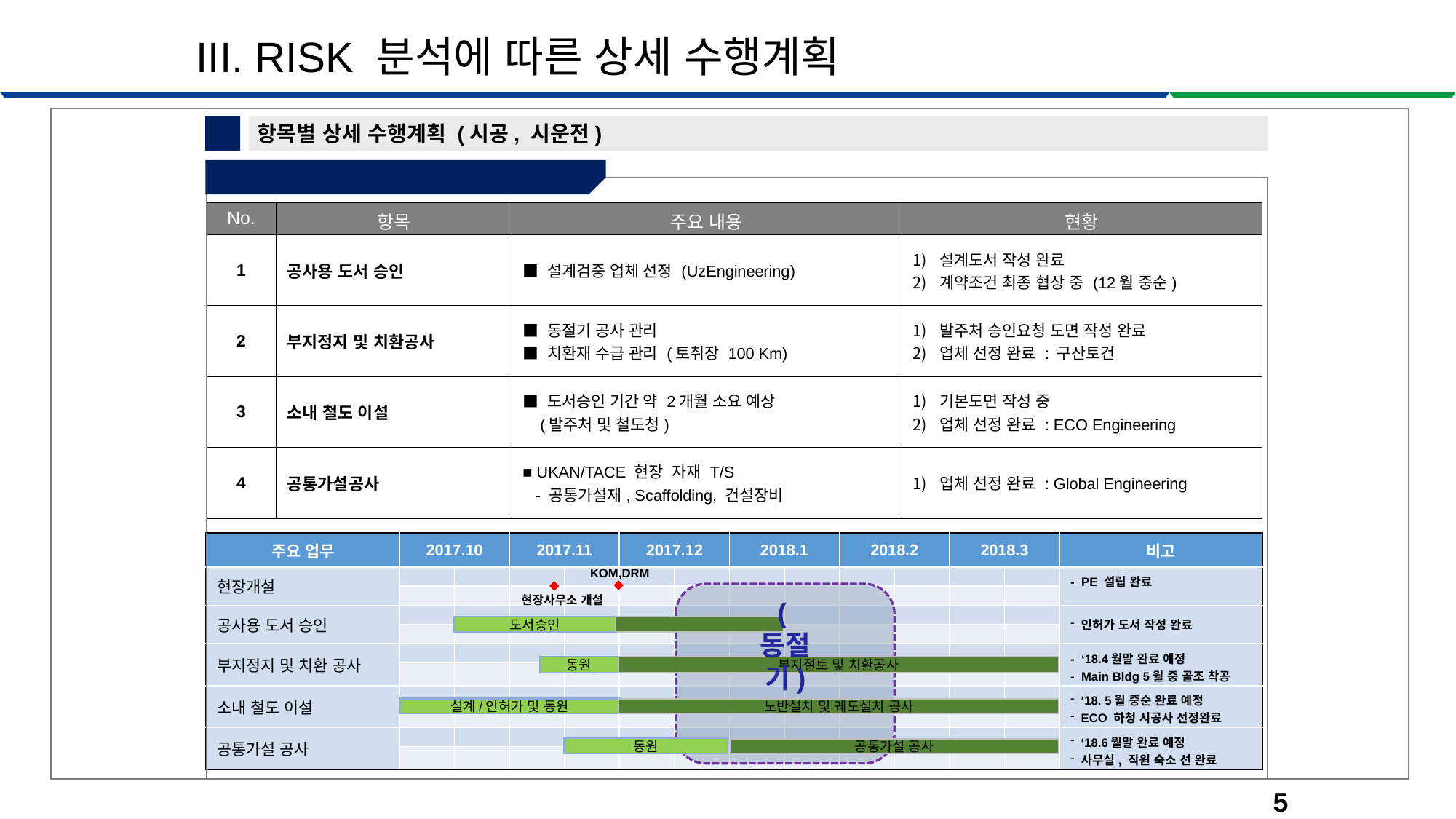

III. RISK 분석에 따른 상세 수행계획
5
항목별 상세 수행계획 (시공, 시운전)
④ 초기 공사 투입 계획 (준비현황)

| No. | 항목 | 주요 내용 | 현황 |
| --- | --- | --- | --- |
| 1 | 공사용 도서 승인 | ■ 설계검증 업체 선정 (UzEngineering) | 설계도서 작성 완료 계약조건 최종 협상 중 (12월 중순) |
| 2 | 부지정지 및 치환공사 | ■ 동절기 공사 관리 ■ 치환재 수급 관리 (토취장 100 Km) | 발주처 승인요청 도면 작성 완료 업체 선정 완료 : 구산토건 |
| 3 | 소내 철도 이설 | ■ 도서승인 기간 약 2개월 소요 예상 (발주처 및 철도청) | 기본도면 작성 중 업체 선정 완료 : ECO Engineering |
| 4 | 공통가설공사 | ■ UKAN/TACE 현장 자재 T/S - 공통가설재, Scaffolding, 건설장비 | 업체 선정 완료 : Global Engineering |
| 주요 업무 | 2017.10 |  | 2017.11 |  | 2017.12 |  | 2018.1 |  | 2018.2 |  | 2018.3 |  | 비고 |
| --- | --- | --- | --- | --- | --- | --- | --- | --- | --- | --- | --- | --- | --- |
| 현장개설 |  |  |  |  |  |  |  |  |  |  |  |  | - PE 설립 완료 |
|  |  |  |  |  |  |  |  |  |  |  |  |  |  |
| 공사용 도서 승인 |  |  |  |  |  |  |  |  |  |  |  |  | 인허가 도서 작성 완료 |
|  |  |  |  |  |  |  |  |  |  |  |  |  |  |
| 부지정지 및 치환 공사 |  |  |  |  |  |  |  |  |  |  |  |  | - ‘18.4월말 완료 예정 - Main Bldg 5월 중 골조 착공 |
|  |  |  |  |  |  |  |  |  |  |  |  |  |  |
| 소내 철도 이설 |  |  |  |  |  |  |  |  |  |  |  |  | ‘18. 5월 중순 완료 예정 ECO 하청 시공사 선정완료 |
|  |  |  |  |  |  |  |  |  |  |  |  |  |  |
| 공통가설 공사 |  |  |  |  |  |  |  |  |  |  |  |  | ‘18.6월말 완료 예정 사무실, 직원 숙소 선 완료 |
|  |  |  |  |  |  |  |  |  |  |  |  |  |  |
KOM,DRM

현장사무소 개설
(동절기)
도서승인

부지절토 및 치환공사
동원
설계/인허가 및 동원
노반설치 및 궤도설치 공사
동원
공통가설 공사
54